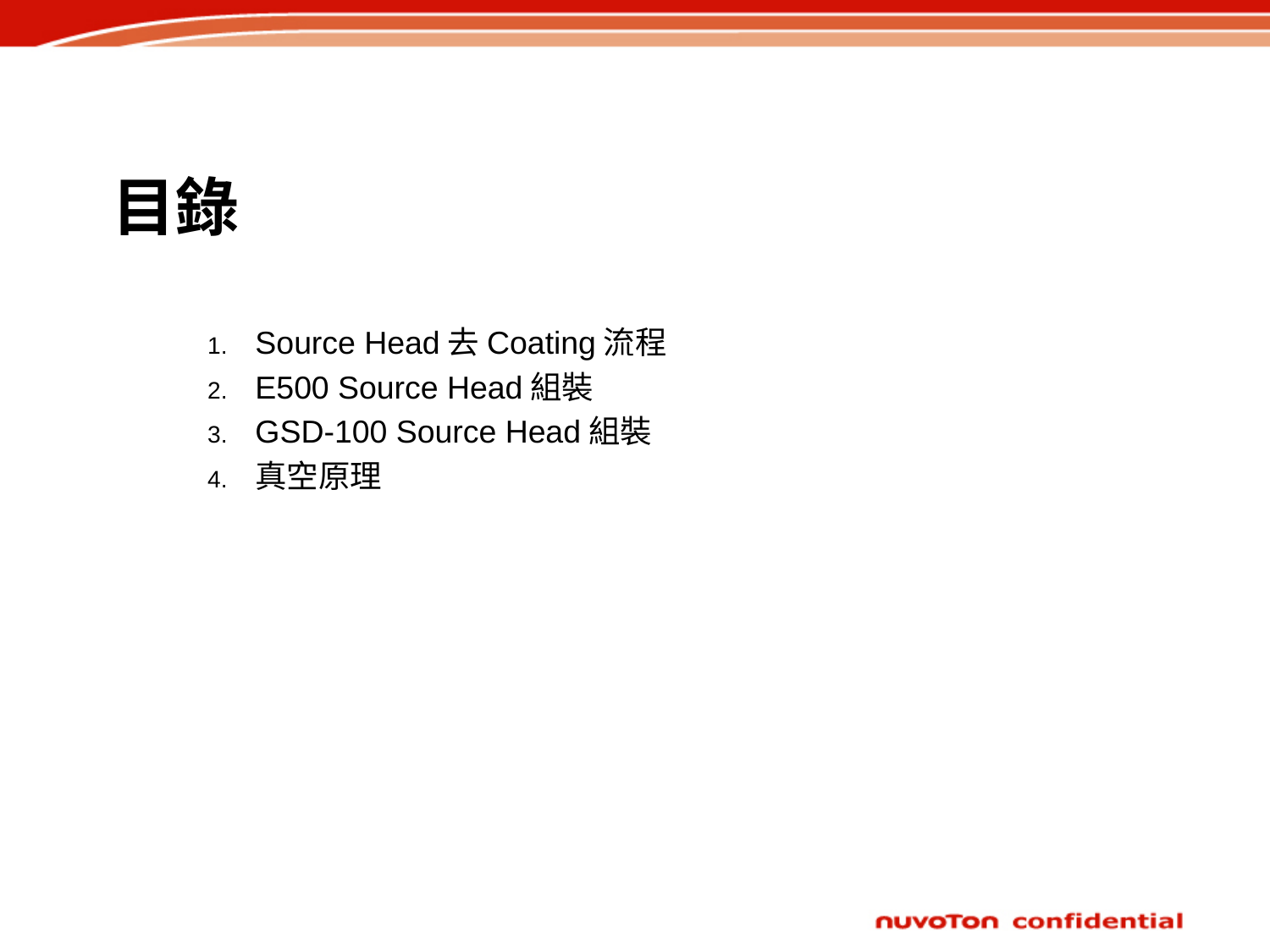

# 目錄
Source Head去Coating流程
E500 Source Head組裝
GSD-100 Source Head組裝
真空原理